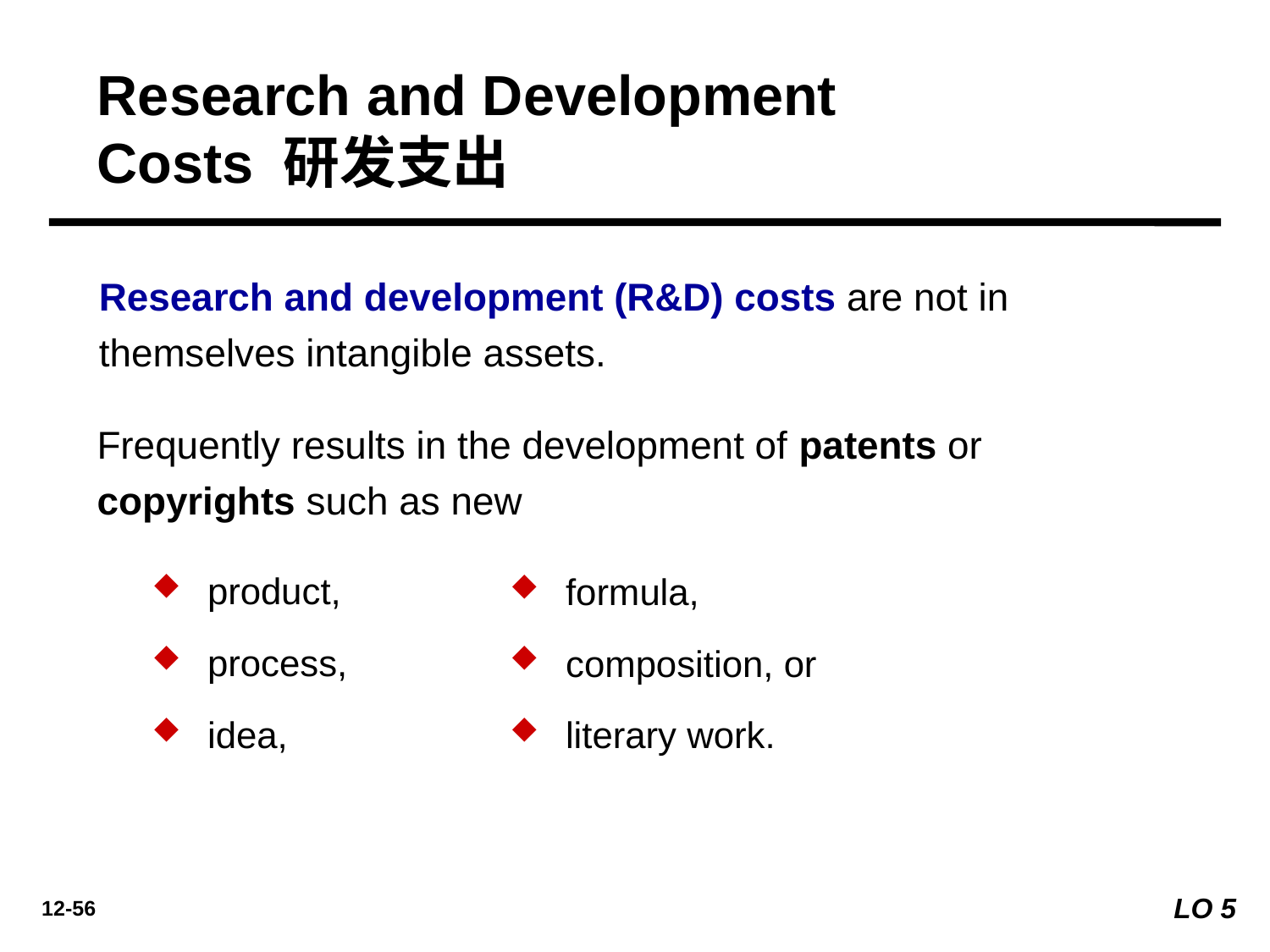

Research and Development Costs 研发支出

Research and development (R&D) costs are not in themselves intangible assets.
Frequently results in the development of patents or copyrights such as new
product,
process,
idea,
formula,
composition, or
literary work.
LO 5